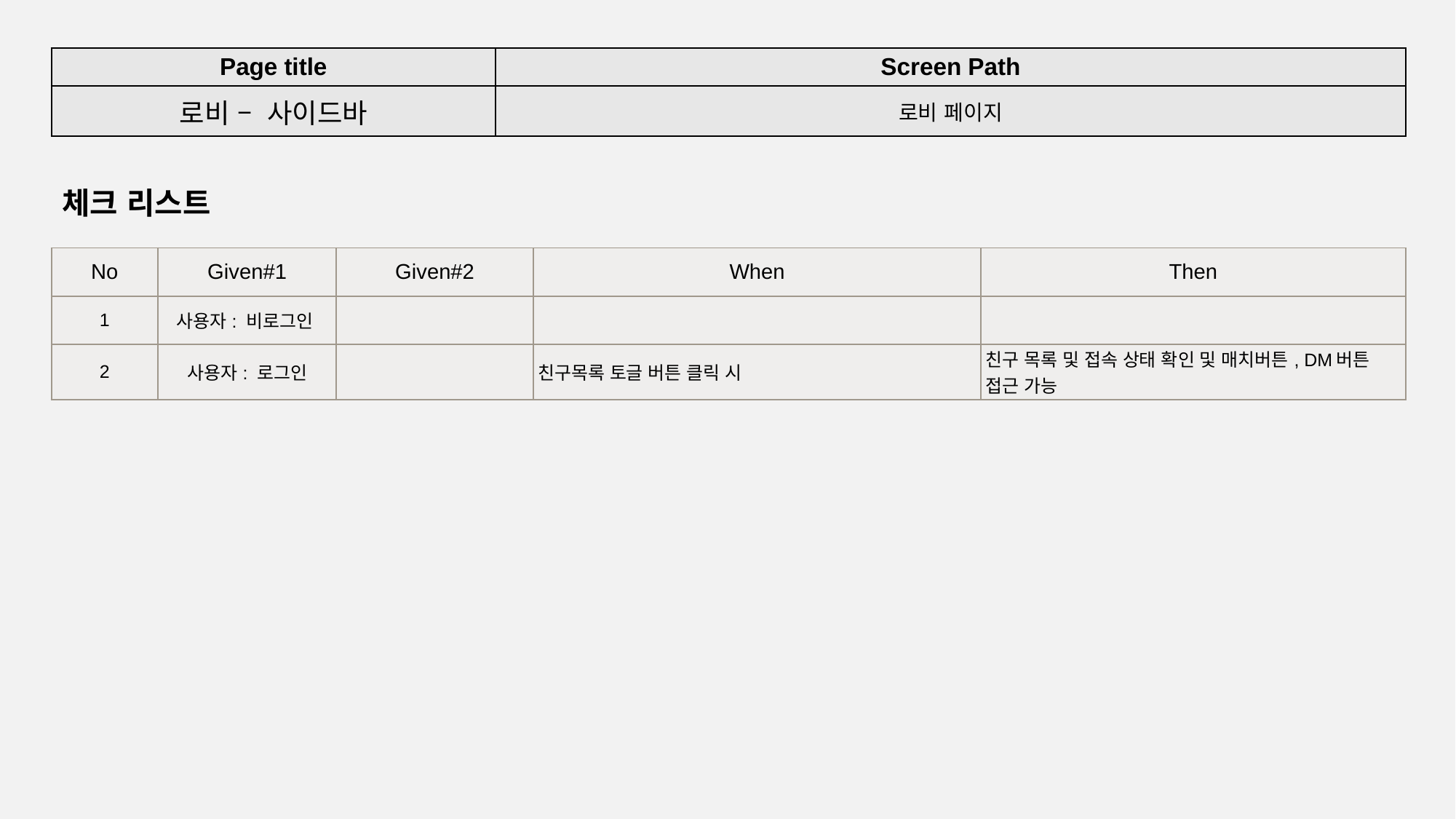

| Page title | Screen Path |
| --- | --- |
| 로비 – 사이드바 | 로비 페이지 |
체크 리스트
| No | Given#1 | Given#2 | When | Then |
| --- | --- | --- | --- | --- |
| 1 | 사용자: 비로그인 |  |  |  |
| 2 | 사용자: 로그인 |  | 친구목록 토글 버튼 클릭 시 | 친구 목록 및 접속 상태 확인 및 매치버튼, DM버튼 접근 가능 |